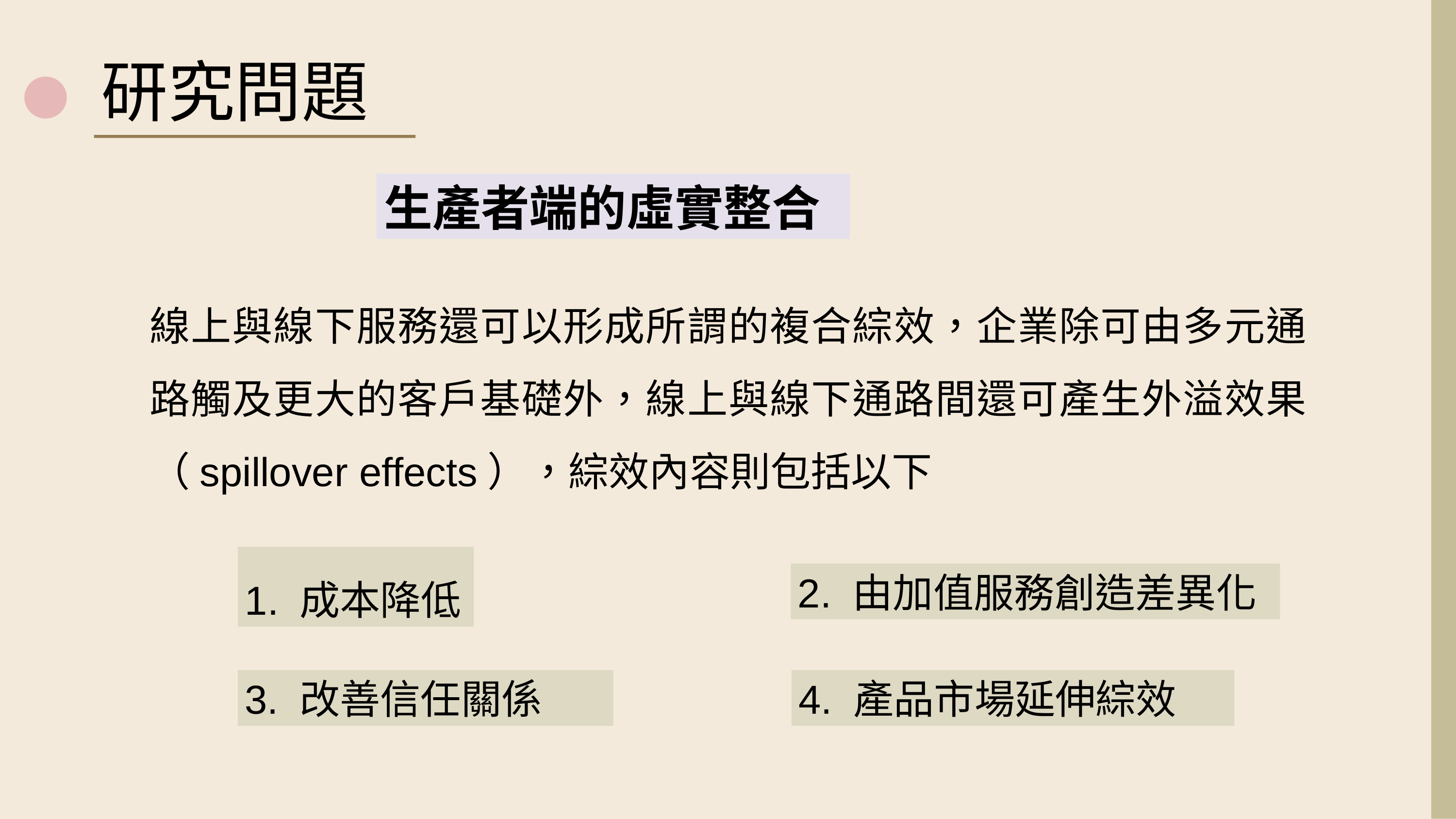

研究問題

生產者端的虛實整合
線上與線下服務還可以形成所謂的複合綜效，企業除可由多元通路觸及更大的客戶基礎外，線上與線下通路間還可產生外溢效果（spillover effects），綜效內容則包括以下
1. 成本降低
2. 由加值服務創造差異化
3. 改善信任關係
4. 產品市場延伸綜效